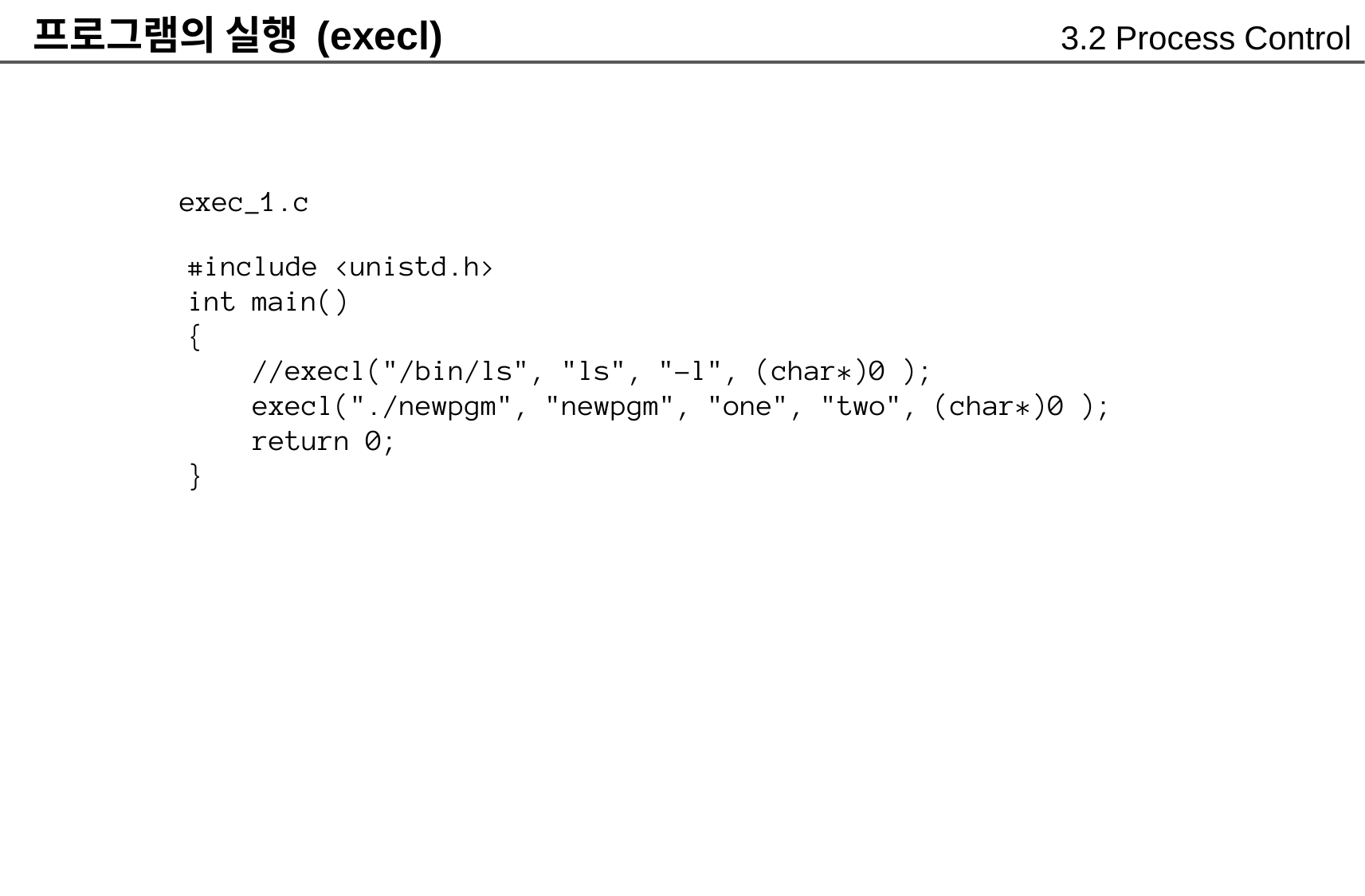

프로그램의 실행 (execl)
3.2 Process Control

exec_1.c

	#include  <unistd.h>
	int  main()
	{
		//execl("/bin/ls",  "ls",  "-l",  (char*)0  );
		execl("./newpgm",  "newpgm",  "one",  "two",  (char*)0  );
		return  0;
	}